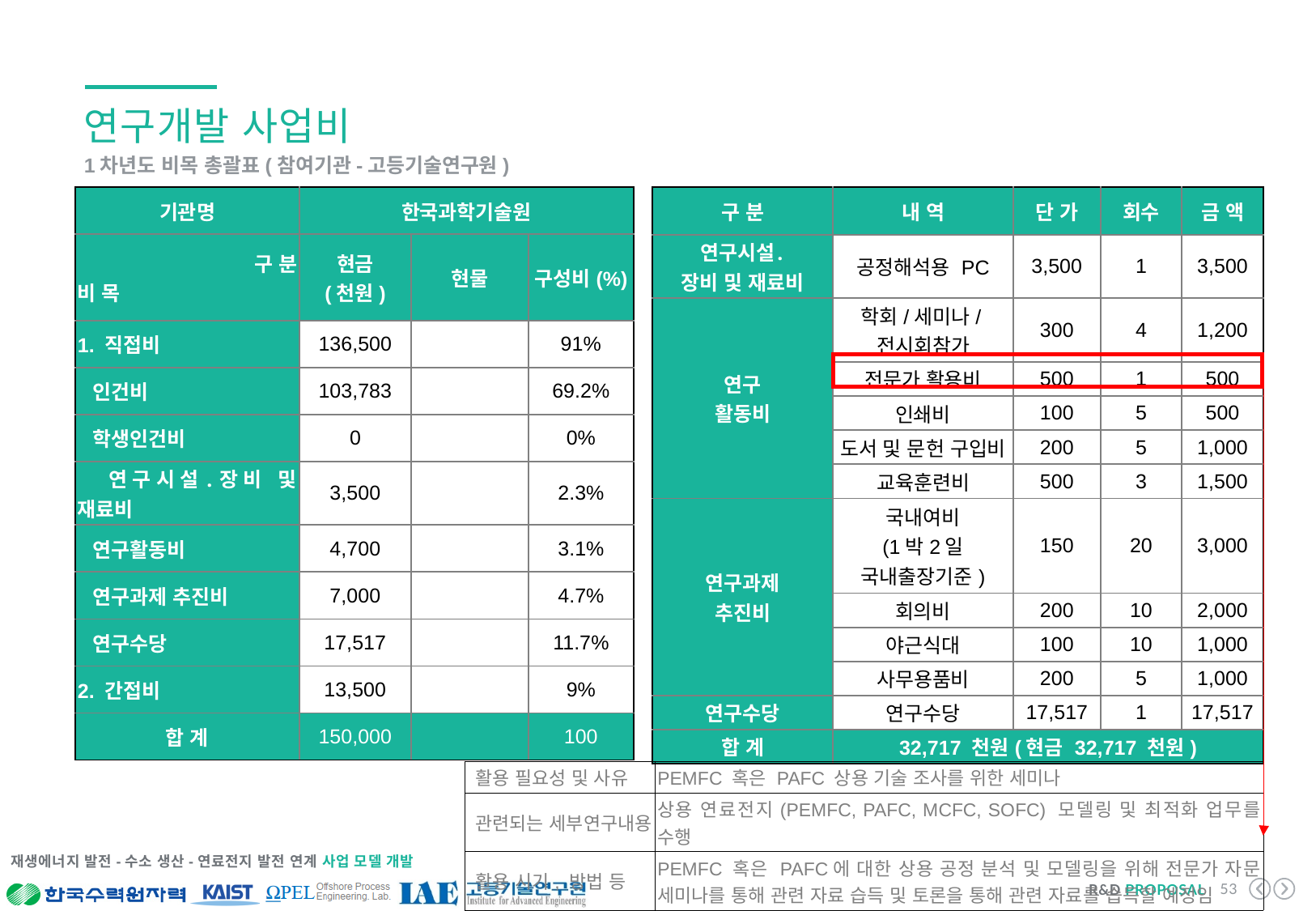

연구개발 사업비
1차년도 비목 총괄표(참여기관-고등기술연구원)
| 기관명 | 한국과학기술원 |  |  |
| --- | --- | --- | --- |
| 구 분 비 목 | 현금 (천원) | 현물 | 구성비(%) |
| 1. 직접비 | 136,500 |  | 91% |
| 인건비 | 103,783 |  | 69.2% |
| 학생인건비 | 0 |  | 0% |
| 연구시설․장비 및 재료비 | 3,500 |  | 2.3% |
| 연구활동비 | 4,700 |  | 3.1% |
| 연구과제 추진비 | 7,000 |  | 4.7% |
| 연구수당 | 17,517 |  | 11.7% |
| 2. 간접비 | 13,500 |  | 9% |
| 합 계 | 150,000 |  | 100 |
| 구 분 | 내 역 | 단 가 | 회수 | 금 액 |
| --- | --- | --- | --- | --- |
| 연구시설․ 장비 및 재료비 | 공정해석용 PC | 3,500 | 1 | 3,500 |
| 연구 활동비 | 학회/세미나/전시회참가 | 300 | 4 | 1,200 |
|  | 전문가 활용비 | 500 | 1 | 500 |
|  | 인쇄비 | 100 | 5 | 500 |
|  | 도서 및 문헌 구입비 | 200 | 5 | 1,000 |
|  | 교육훈련비 | 500 | 3 | 1,500 |
| 연구과제 추진비 | 국내여비 (1박2일 국내출장기준) | 150 | 20 | 3,000 |
|  | 회의비 | 200 | 10 | 2,000 |
|  | 야근식대 | 100 | 10 | 1,000 |
|  | 사무용품비 | 200 | 5 | 1,000 |
| 연구수당 | 연구수당 | 17,517 | 1 | 17,517 |
| 합 계 | 32,717 천원(현금 32,717 천원) |  |  |  |

| 활용 필요성 및 사유 | PEMFC 혹은 PAFC 상용 기술 조사를 위한 세미나 |
| --- | --- |
| 관련되는 세부연구내용 | 상용 연료전지(PEMFC, PAFC, MCFC, SOFC) 모델링 및 최적화 업무를 수행 |
| 활용 시기, 방법 등 | PEMFC 혹은 PAFC에 대한 상용 공정 분석 및 모델링을 위해 전문가 자문 세미나를 통해 관련 자료 습득 및 토론을 통해 관련 자료를 습득할 예정임 |